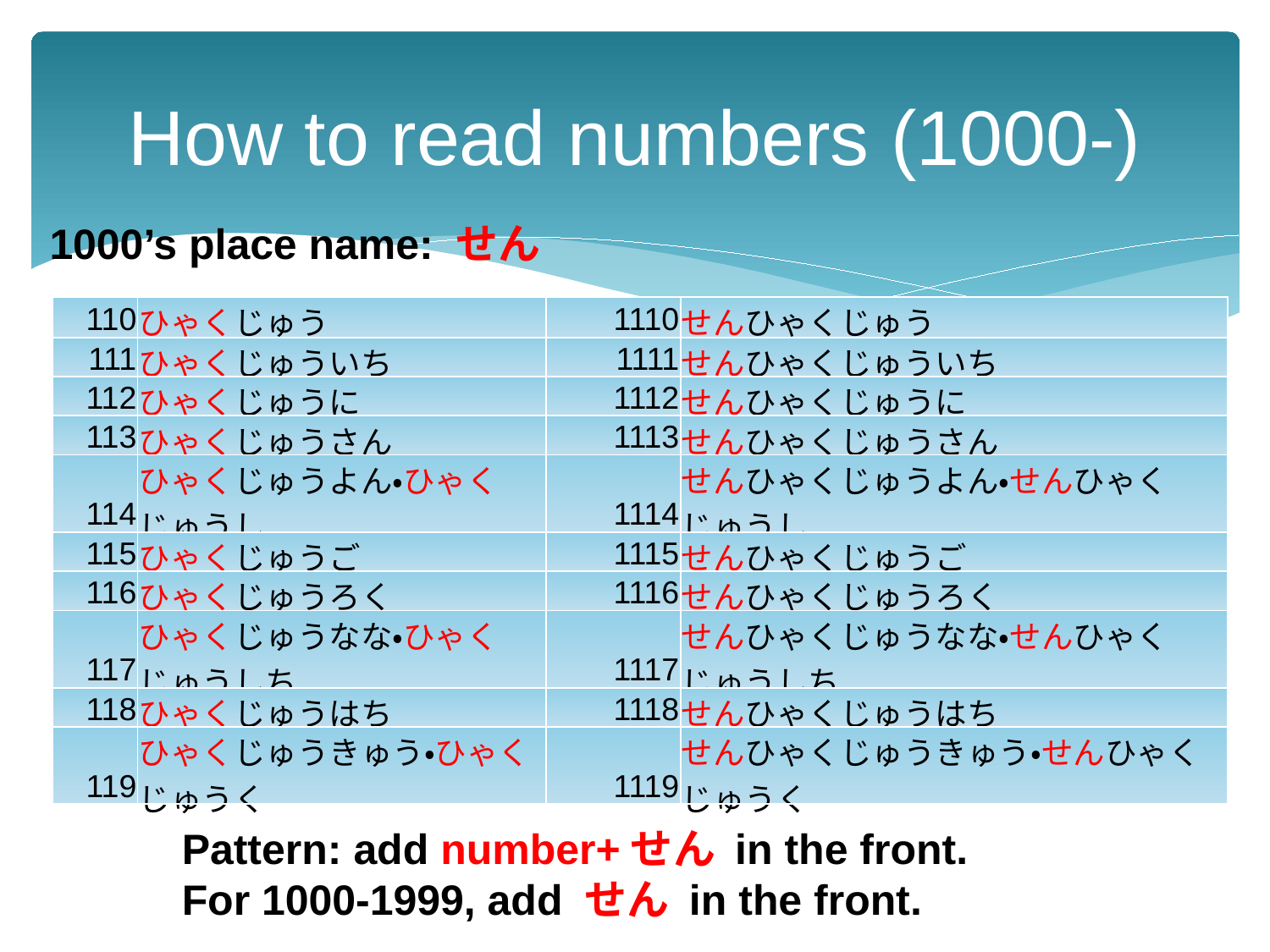

# How to read numbers (1000-)
1000’s place name: せん
| 110 | ひゃくじゅう | 1110 | せんひゃくじゅう |
| --- | --- | --- | --- |
| 111 | ひゃくじゅういち | 1111 | せんひゃくじゅういち |
| 112 | ひゃくじゅうに | 1112 | せんひゃくじゅうに |
| 113 | ひゃくじゅうさん | 1113 | せんひゃくじゅうさん |
| 114 | ひゃくじゅうよん・ひゃくじゅうし | 1114 | せんひゃくじゅうよん・せんひゃくじゅうし |
| 115 | ひゃくじゅうご | 1115 | せんひゃくじゅうご |
| 116 | ひゃくじゅうろく | 1116 | せんひゃくじゅうろく |
| 117 | ひゃくじゅうなな・ひゃくじゅうしち | 1117 | せんひゃくじゅうなな・せんひゃくじゅうしち |
| 118 | ひゃくじゅうはち | 1118 | せんひゃくじゅうはち |
| 119 | ひゃくじゅうきゅう・ひゃくじゅうく | 1119 | せんひゃくじゅうきゅう・せんひゃくじゅうく |
Pattern: add number+せん in the front.
For 1000-1999, add せん in the front.